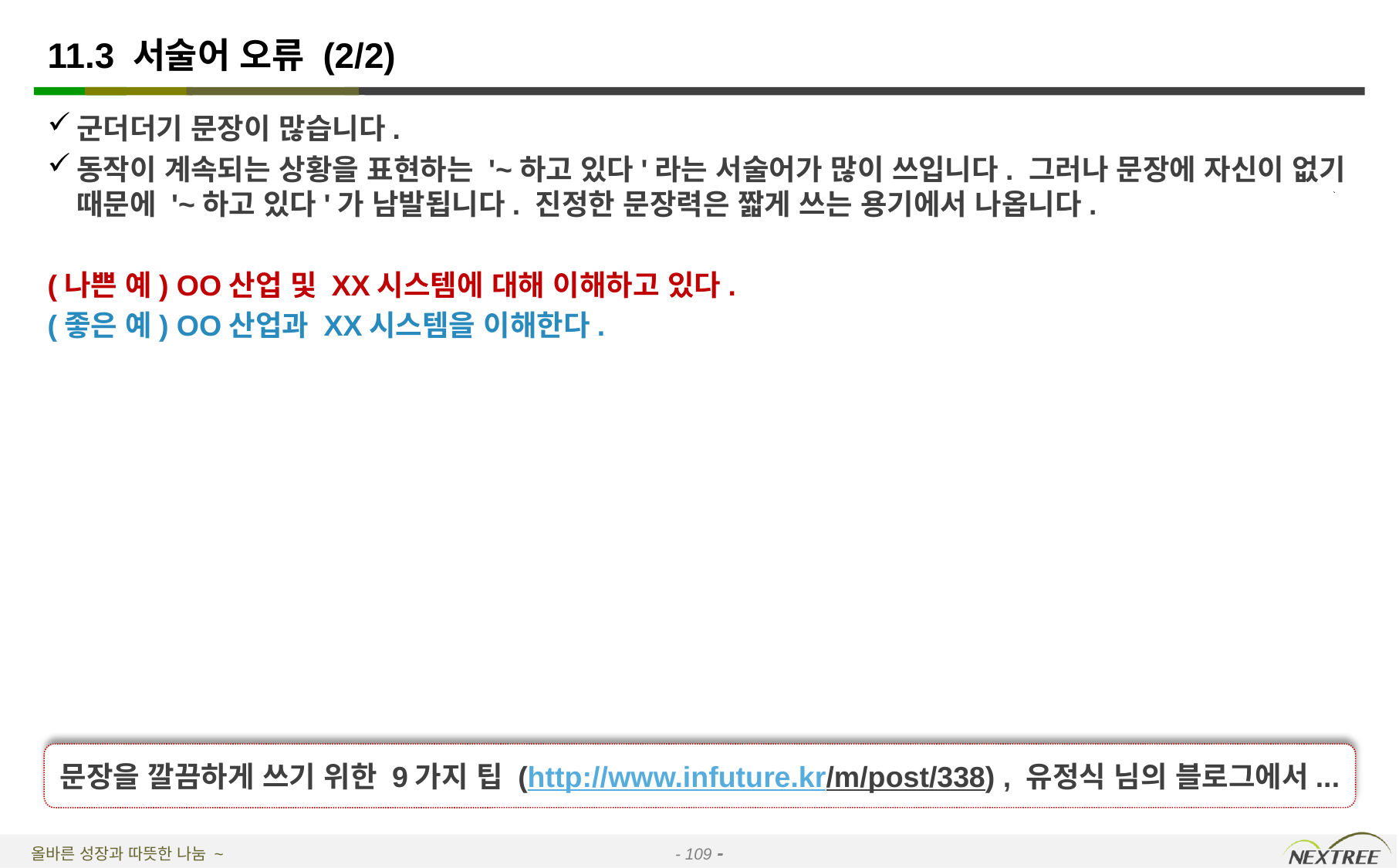

# 11.3 서술어 오류 (2/2)
군더더기 문장이 많습니다.
동작이 계속되는 상황을 표현하는 '~하고 있다'라는 서술어가 많이 쓰입니다. 그러나 문장에 자신이 없기 때문에 '~하고 있다'가 남발됩니다. 진정한 문장력은 짧게 쓰는 용기에서 나옵니다.

(나쁜 예) OO산업 및 XX시스템에 대해 이해하고 있다.
(좋은 예) OO산업과 XX시스템을 이해한다.
문장을 깔끔하게 쓰기 위한 9가지 팁 (http://www.infuture.kr/m/post/338) , 유정식 님의 블로그에서...